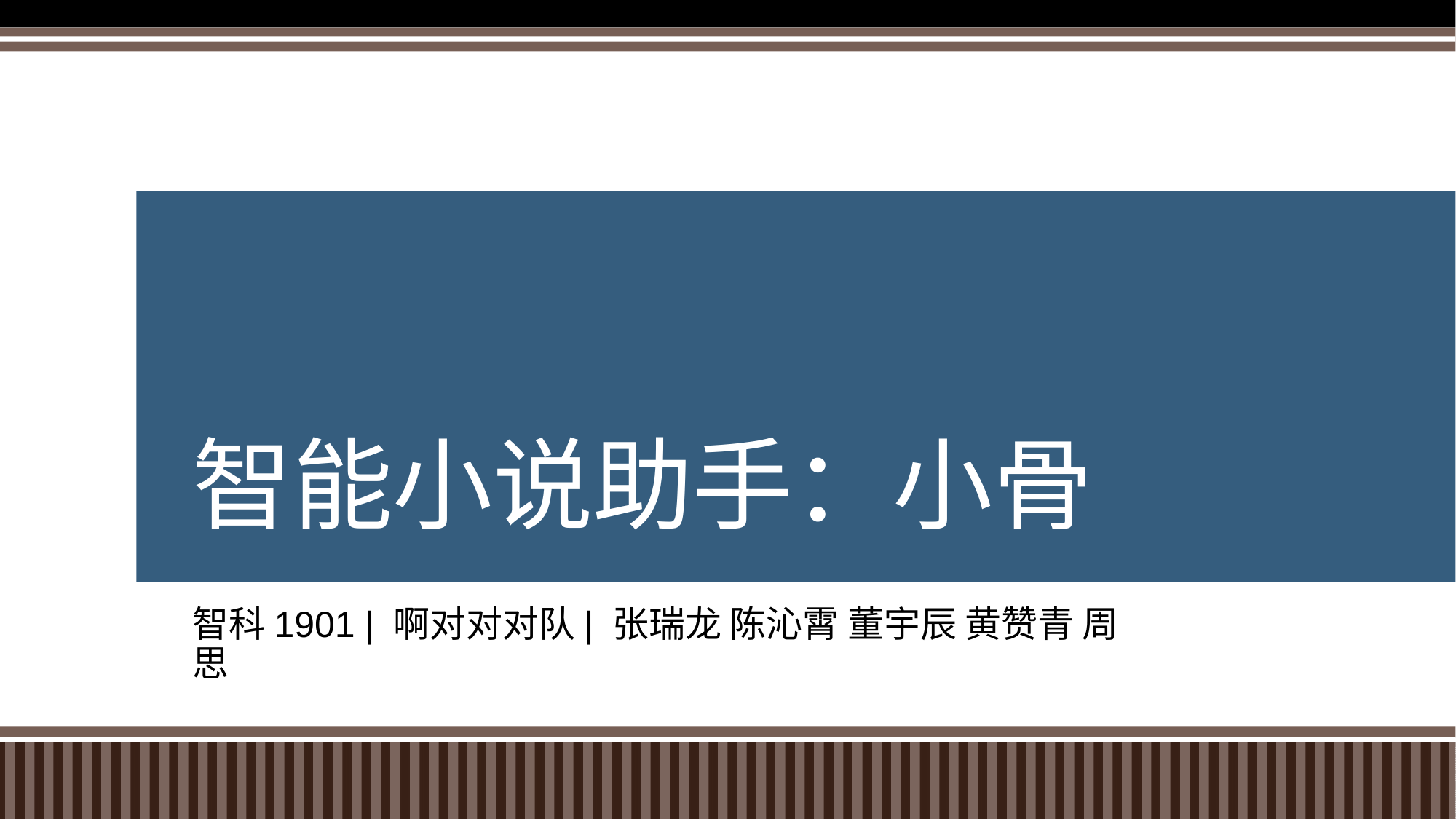

# 智能小说助手：小骨
智科1901 | 啊对对对队| 张瑞龙 陈沁霄 董宇辰 黄赞青 周思